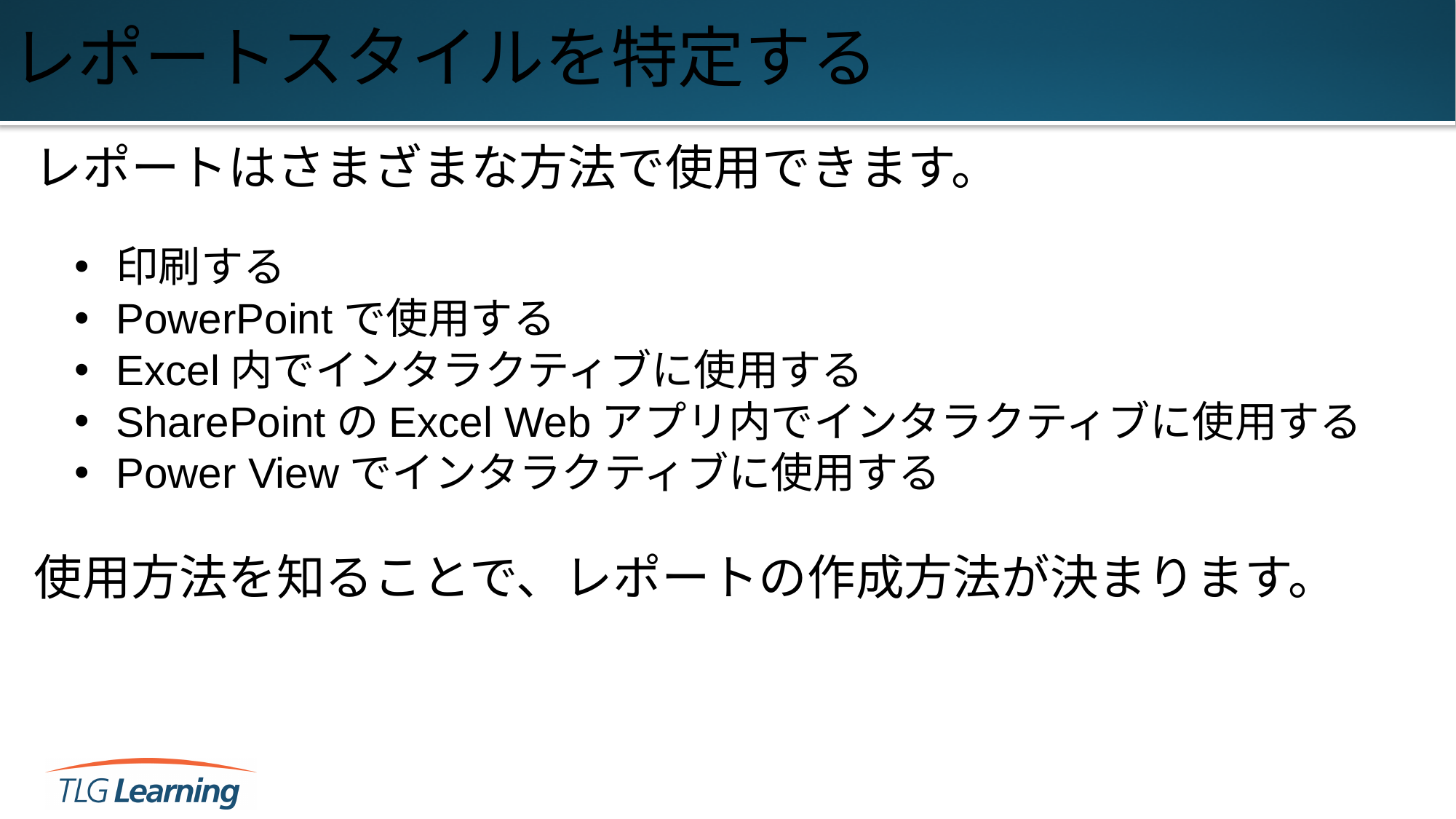

# レポートスタイルを特定する
レポートはさまざまな方法で使用できます。

印刷する
PowerPointで使用する
Excel内でインタラクティブに使用する
SharePointのExcel Webアプリ内でインタラクティブに使用する
Power Viewでインタラクティブに使用する

使用方法を知ることで、レポートの作成方法が決まります。